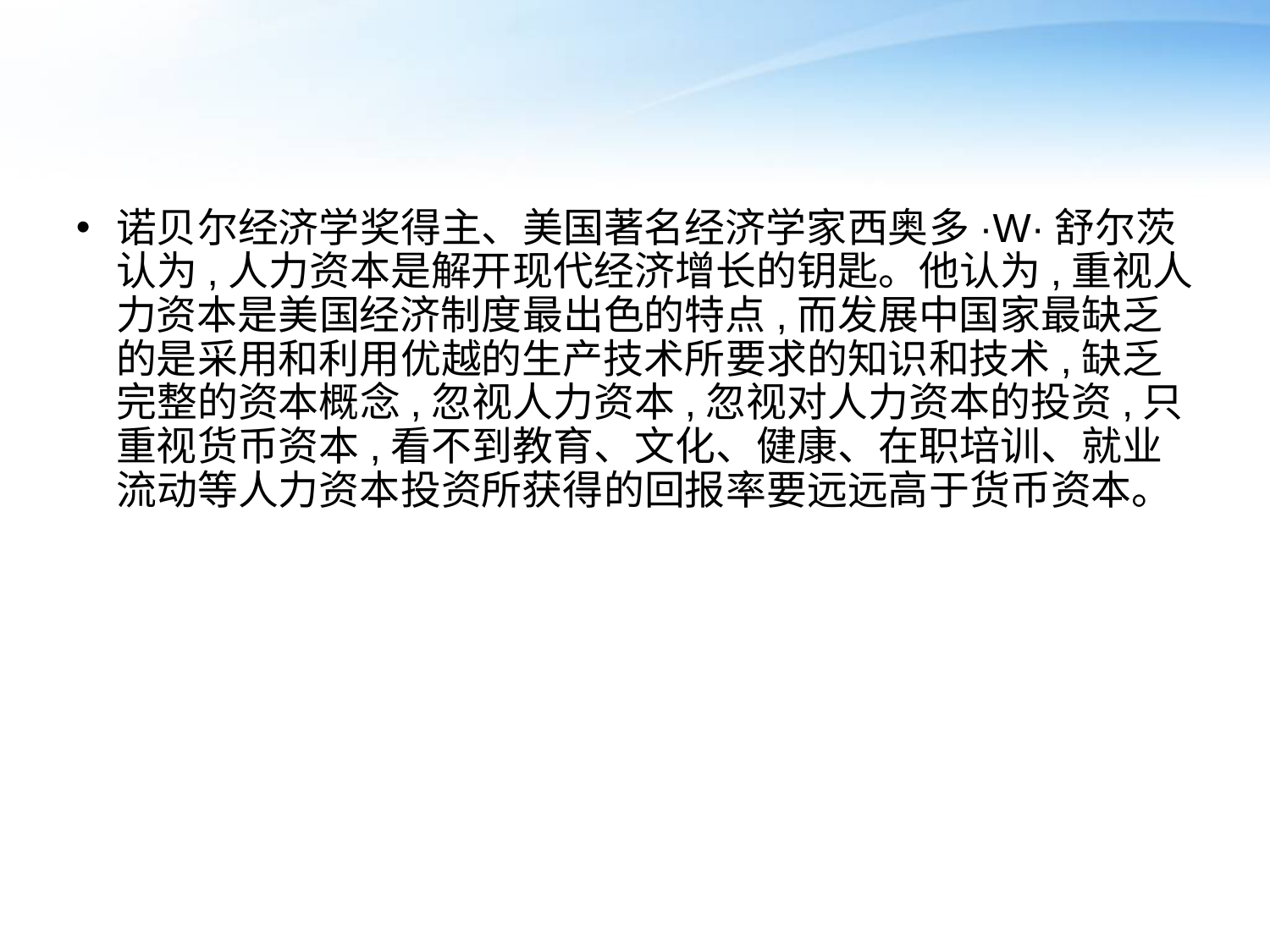

#
诺贝尔经济学奖得主、美国著名经济学家西奥多·W·舒尔茨认为,人力资本是解开现代经济增长的钥匙。他认为,重视人力资本是美国经济制度最出色的特点,而发展中国家最缺乏的是采用和利用优越的生产技术所要求的知识和技术,缺乏完整的资本概念,忽视人力资本,忽视对人力资本的投资,只重视货币资本,看不到教育、文化、健康、在职培训、就业流动等人力资本投资所获得的回报率要远远高于货币资本。